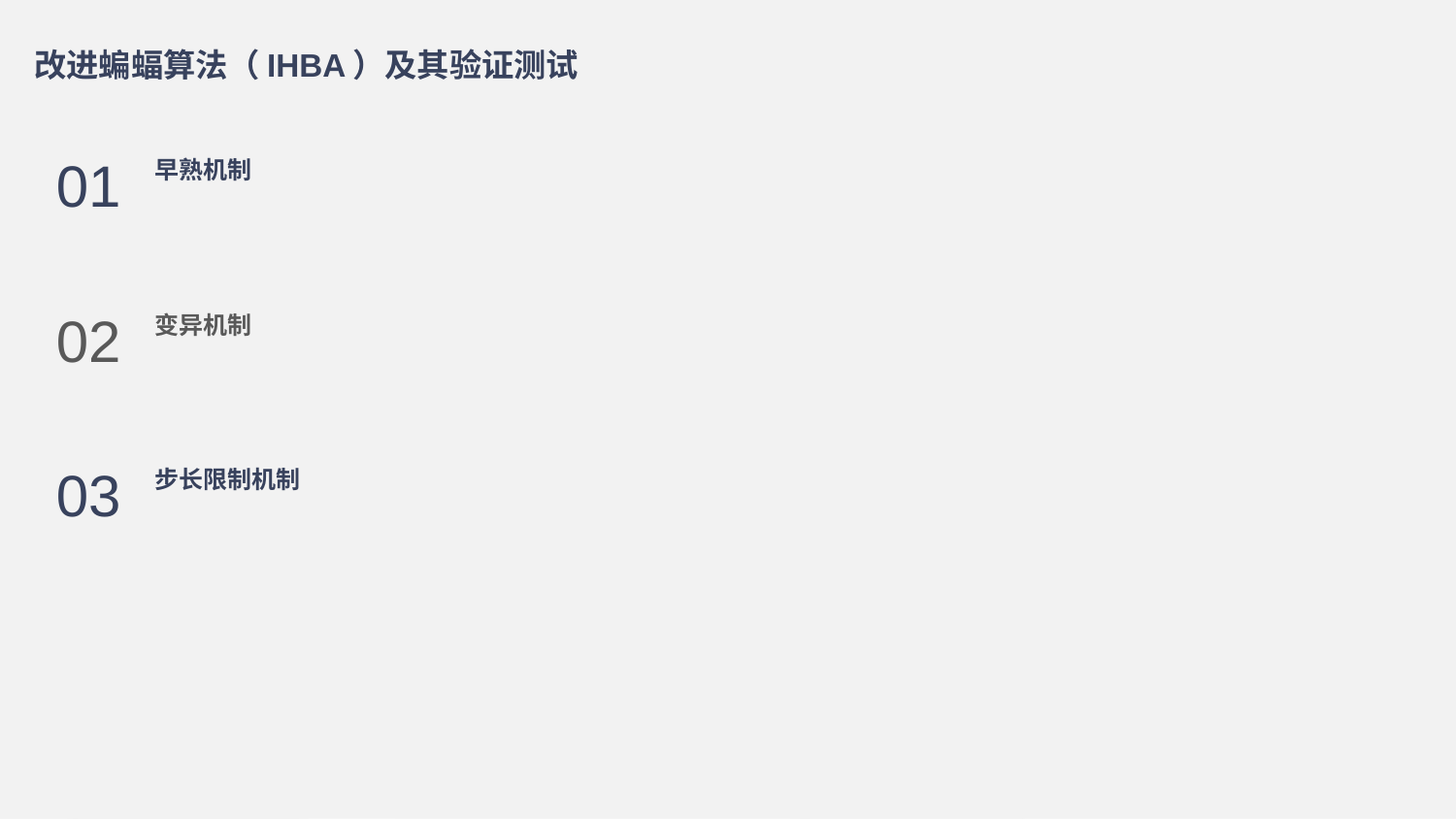

改进蝙蝠算法（IHBA）及其验证测试

01
早熟机制

02
变异机制
03
步长限制机制